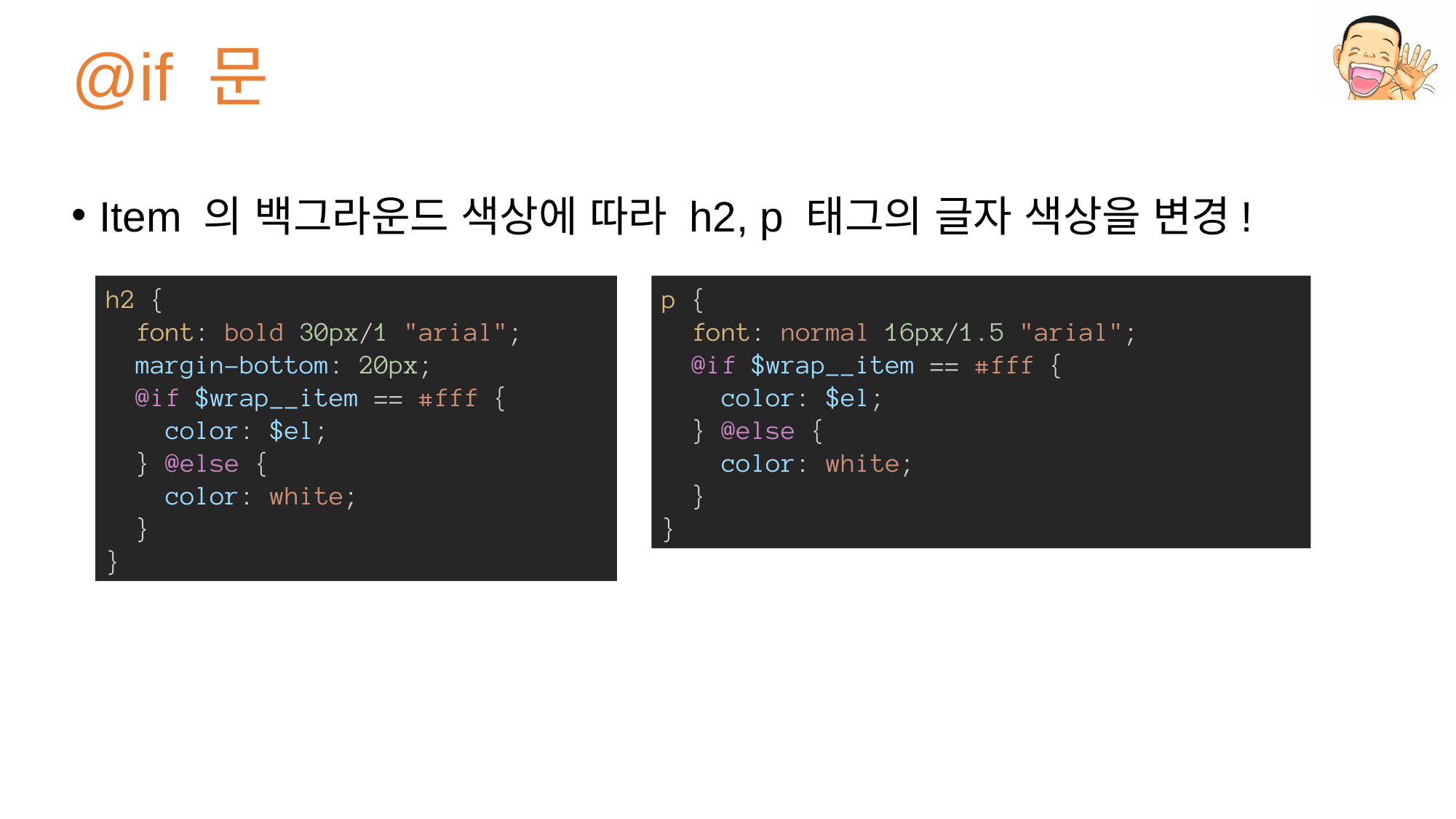

# @if 문
Item 의 백그라운드 색상에 따라 h2, p 태그의 글자 색상을 변경!

h2 {
  font: bold 30px/1 "arial";
  margin-bottom: 20px;
  @if $wrap__item == #fff {
    color: $el;
  } @else {
    color: white;
  }
}
p {
  font: normal 16px/1.5 "arial";
  @if $wrap__item == #fff {
    color: $el;
  } @else {
    color: white;
  }
}